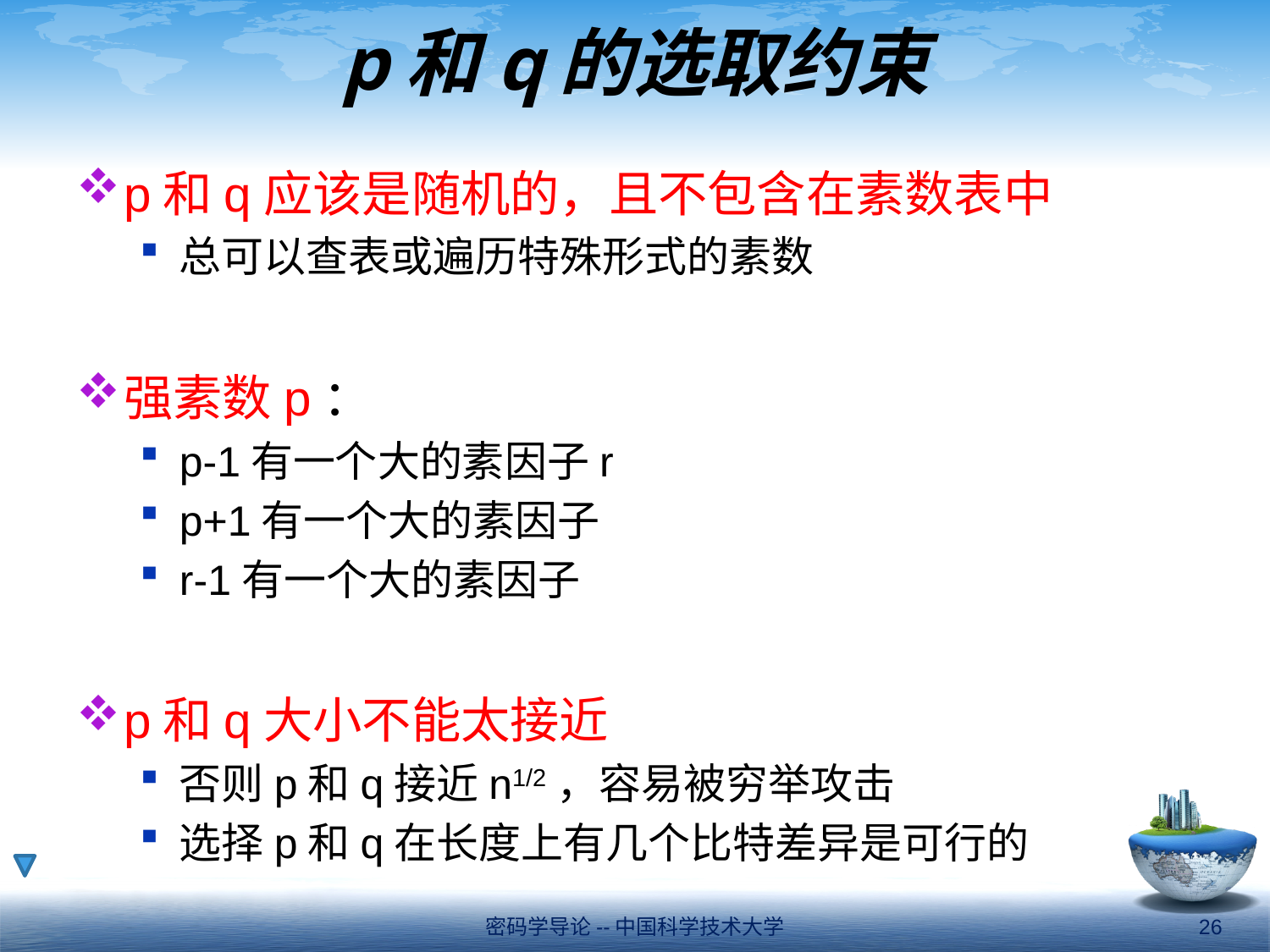

# p和q的选取约束
p和q应该是随机的，且不包含在素数表中
总可以查表或遍历特殊形式的素数

强素数p：
p-1有一个大的素因子r
p+1有一个大的素因子
r-1有一个大的素因子

p和q大小不能太接近
否则p和q接近n1/2，容易被穷举攻击
选择p和q在长度上有几个比特差异是可行的

密码学导论--中国科学技术大学
26